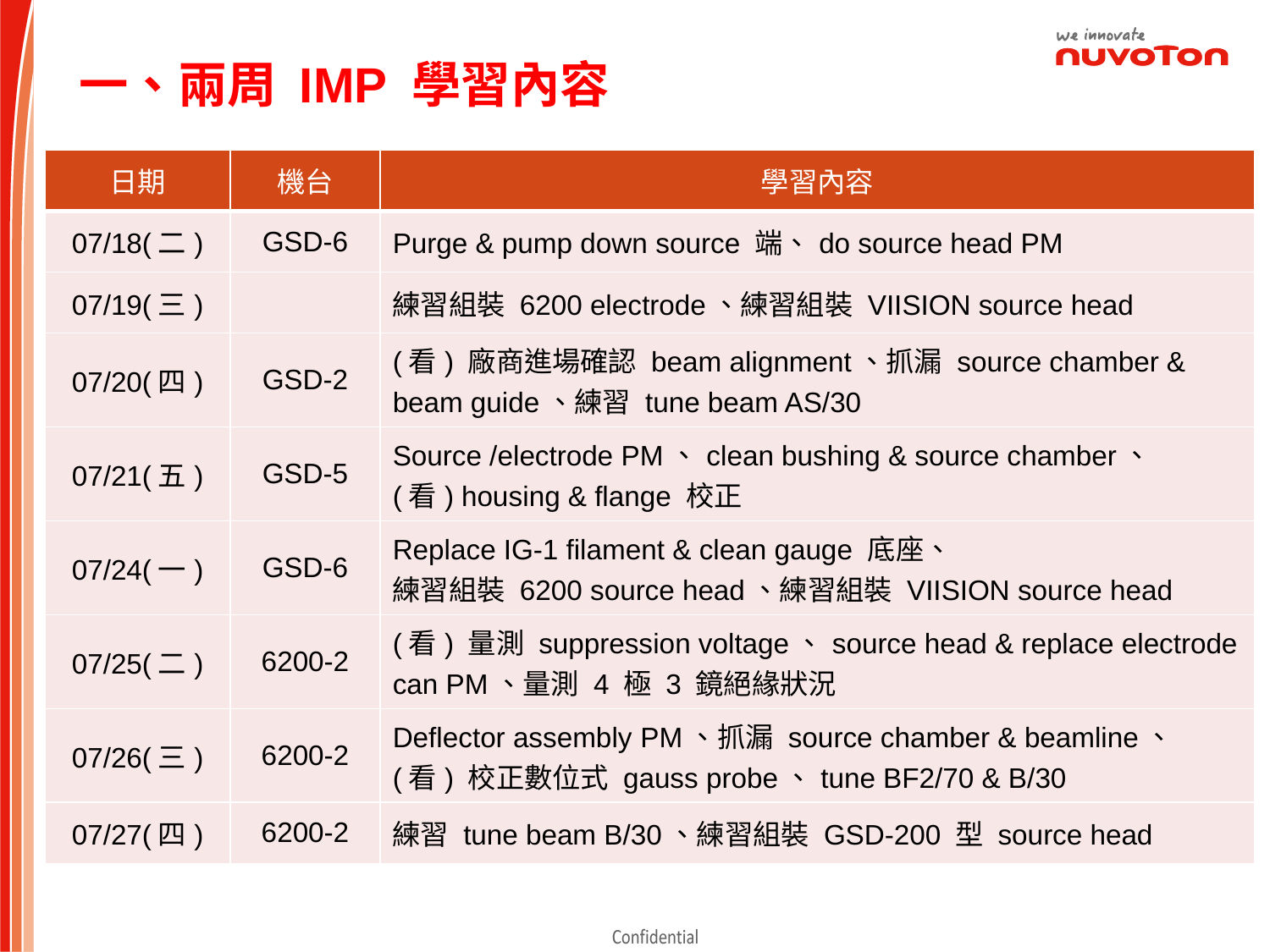

一、兩周 IMP 學習內容
| 日期 | 機台 | 學習內容 |
| --- | --- | --- |
| 07/18(二) | GSD-6 | Purge & pump down source 端、do source head PM |
| 07/19(三) |  | 練習組裝 6200 electrode、練習組裝 VIISION source head |
| 07/20(四) | GSD-2 | (看) 廠商進場確認 beam alignment、抓漏 source chamber & beam guide、練習 tune beam AS/30 |
| 07/21(五) | GSD-5 | Source /electrode PM、clean bushing & source chamber、 (看) housing & flange 校正 |
| 07/24(一) | GSD-6 | Replace IG-1 filament & clean gauge 底座、 練習組裝 6200 source head、練習組裝 VIISION source head |
| 07/25(二) | 6200-2 | (看) 量測 suppression voltage、source head & replace electrode can PM、量測 4 極 3 鏡絕緣狀況 |
| 07/26(三) | 6200-2 | Deflector assembly PM、抓漏 source chamber & beamline、 (看) 校正數位式 gauss probe、tune BF2/70 & B/30 |
| 07/27(四) | 6200-2 | 練習 tune beam B/30、練習組裝 GSD-200 型 source head |